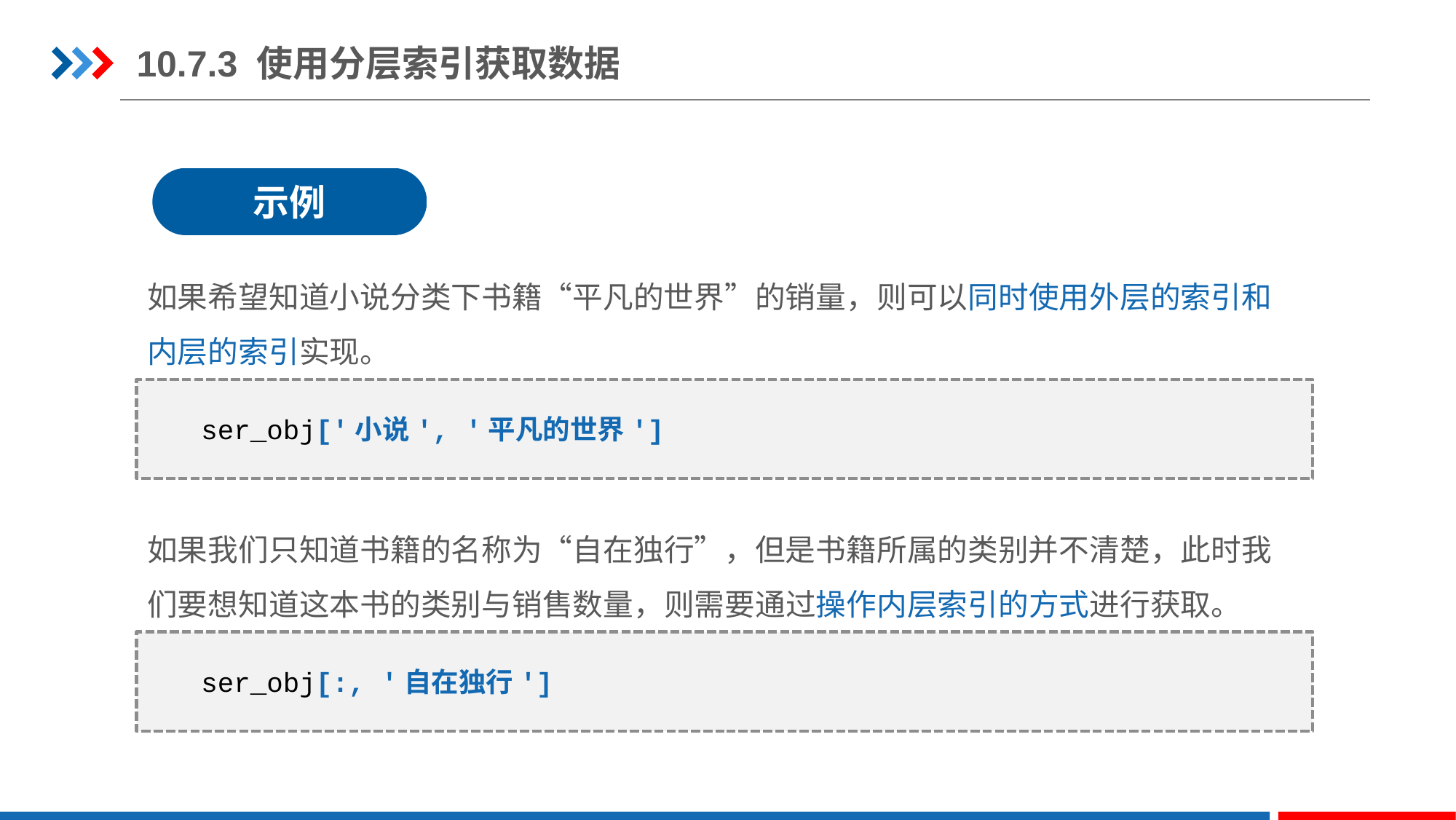

10.7.3 使用分层索引获取数据
示例
如果希望知道小说分类下书籍“平凡的世界”的销量，则可以同时使用外层的索引和内层的索引实现。

ser_obj['小说', '平凡的世界']
如果我们只知道书籍的名称为“自在独行”，但是书籍所属的类别并不清楚，此时我们要想知道这本书的类别与销售数量，则需要通过操作内层索引的方式进行获取。

ser_obj[:, '自在独行']